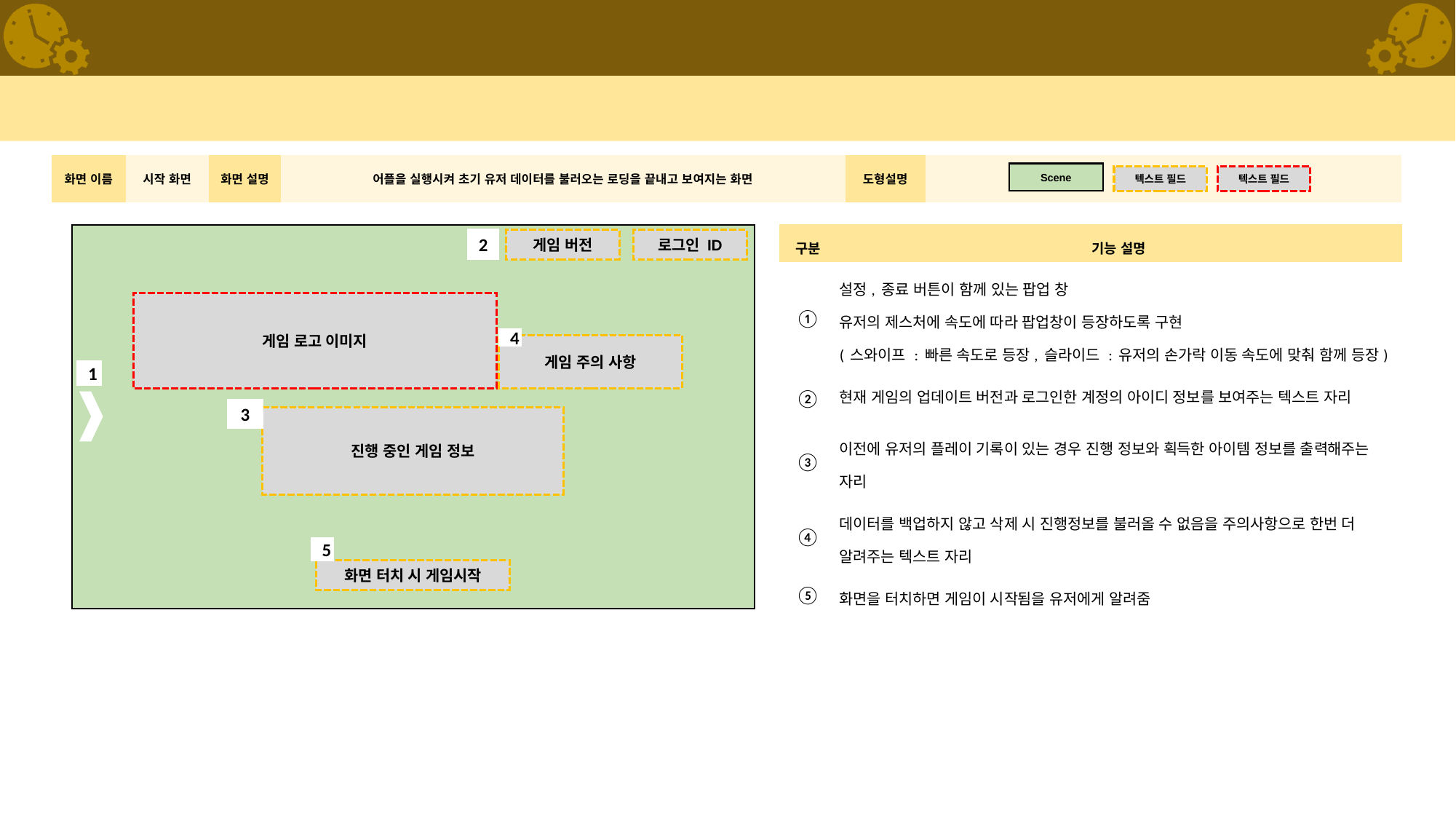

#
| 화면 이름 | 시작 화면 | 화면 설명 | 어플을 실행시켜 초기 유저 데이터를 불러오는 로딩을 끝내고 보여지는 화면 | 도형설명 |  |
| --- | --- | --- | --- | --- | --- |
Scene
텍스트 필드
텍스트 필드
| 구분 | 기능 설명 |
| --- | --- |
| ① | 설정, 종료 버튼이 함께 있는 팝업 창 유저의 제스처에 속도에 따라 팝업창이 등장하도록 구현 ( 스와이프 : 빠른 속도로 등장, 슬라이드 : 유저의 손가락 이동 속도에 맞춰 함께 등장) |
| ② | 현재 게임의 업데이트 버전과 로그인한 계정의 아이디 정보를 보여주는 텍스트 자리 |
| ③ | 이전에 유저의 플레이 기록이 있는 경우 진행 정보와 획득한 아이템 정보를 출력해주는 자리 |
| ④ | 데이터를 백업하지 않고 삭제 시 진행정보를 불러올 수 없음을 주의사항으로 한번 더 알려주는 텍스트 자리 |
| ⑤ | 화면을 터치하면 게임이 시작됨을 유저에게 알려줌 |
시작 화면
2
게임 버전
로그인 ID
게임 로고 이미지
4
게임 주의 사항
1

3
진행 중인 게임 정보
5
화면 터치 시 게임시작